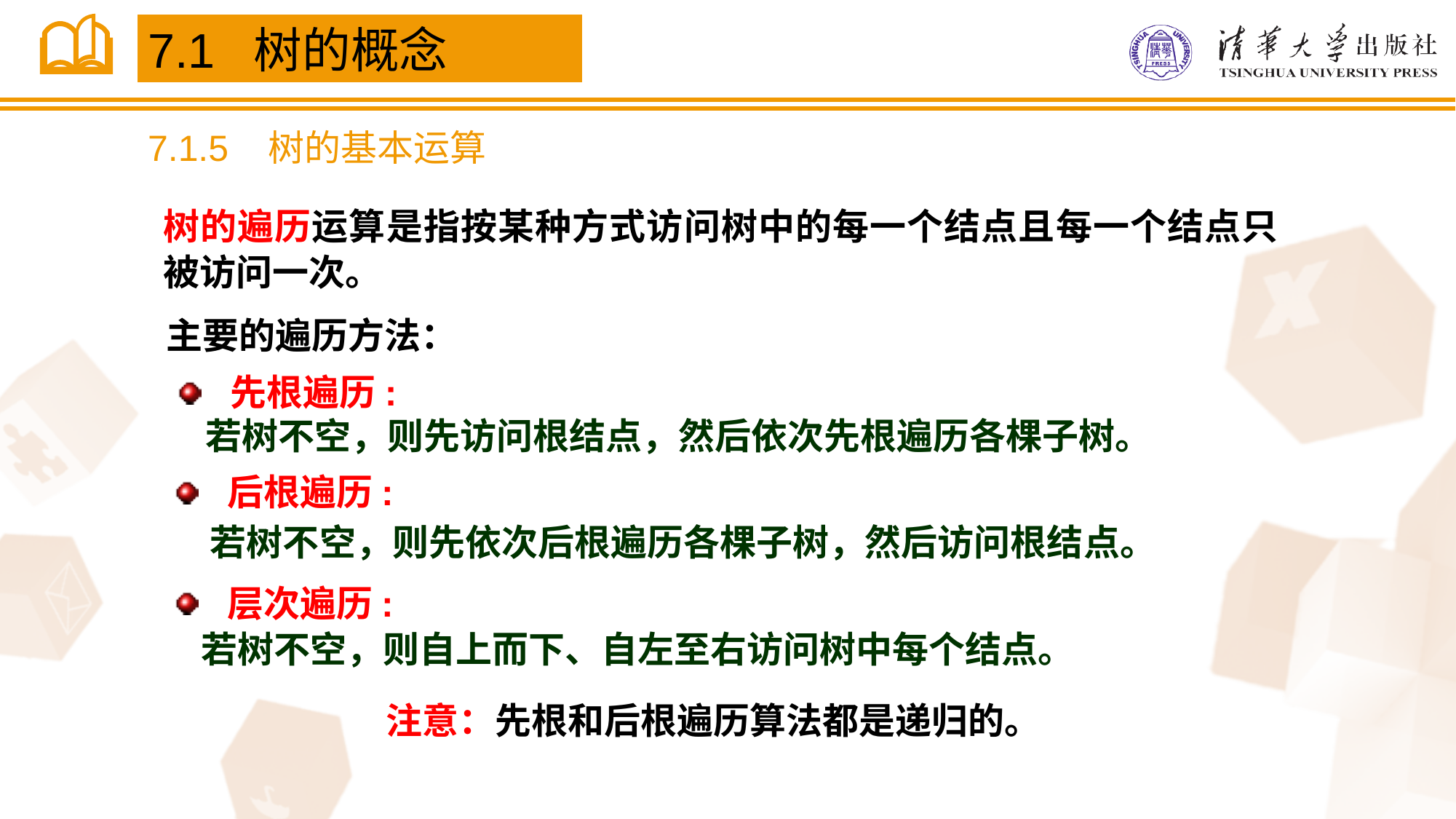

7.1  树的概念
7.1.5   树的基本运算
树的遍历运算是指按某种方式访问树中的每一个结点且每一个结点只被访问一次。
主要的遍历方法：
先根遍历:
若树不空，则先访问根结点，然后依次先根遍历各棵子树。
后根遍历:
 若树不空，则先依次后根遍历各棵子树，然后访问根结点。
层次遍历:
  若树不空，则自上而下、自左至右访问树中每个结点。
注意：先根和后根遍历算法都是递归的。